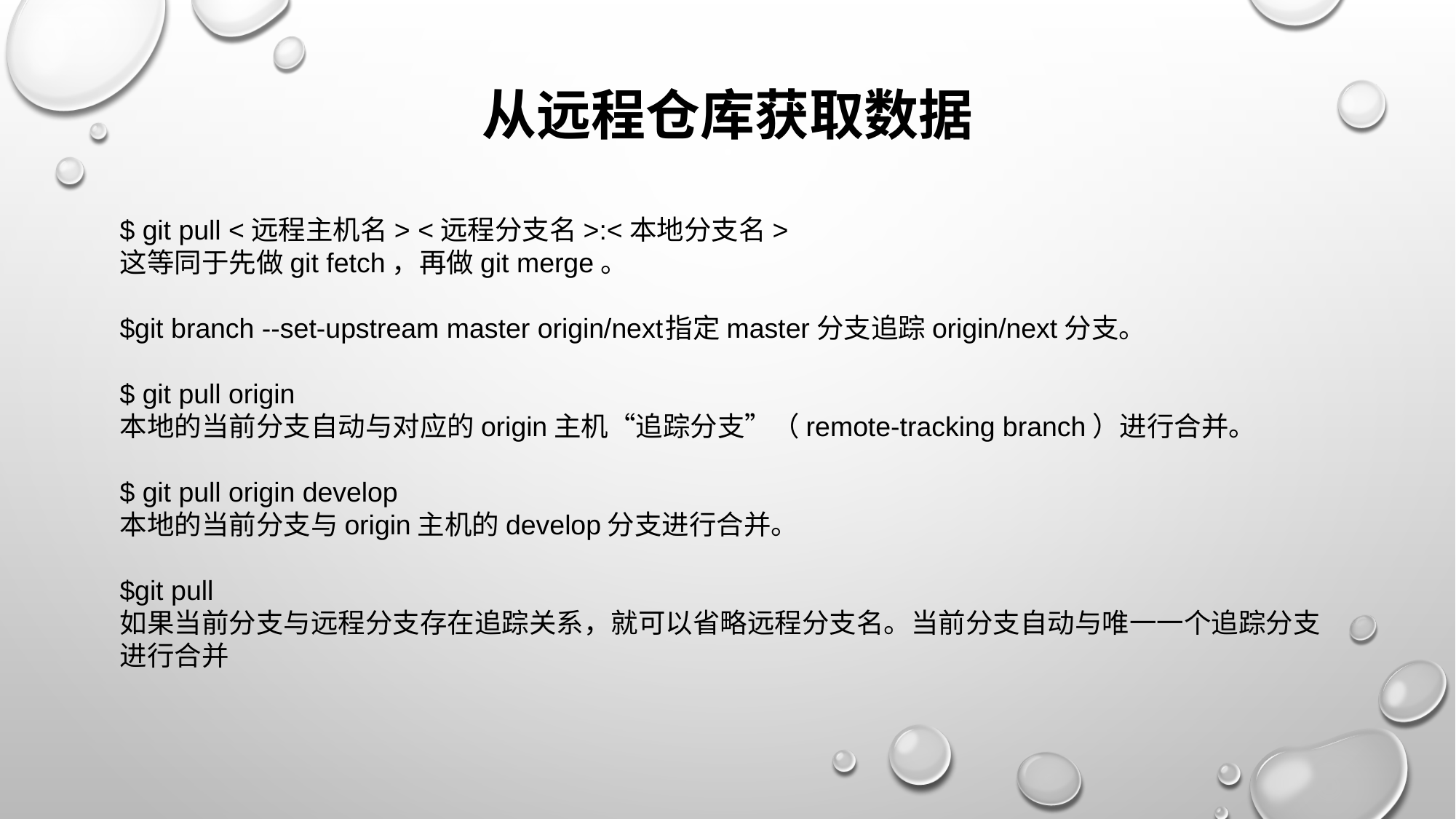

# 从远程仓库获取数据
$ git pull <远程主机名> <远程分支名>:<本地分支名>
这等同于先做git fetch，再做git merge。

$git branch --set-upstream master origin/next	指定master分支追踪origin/next分支。

$ git pull origin
本地的当前分支自动与对应的origin主机“追踪分支”（remote-tracking branch）进行合并。

$ git pull origin develop
本地的当前分支与origin主机的develop分支进行合并。

$git pull
如果当前分支与远程分支存在追踪关系，就可以省略远程分支名。当前分支自动与唯一一个追踪分支进行合并